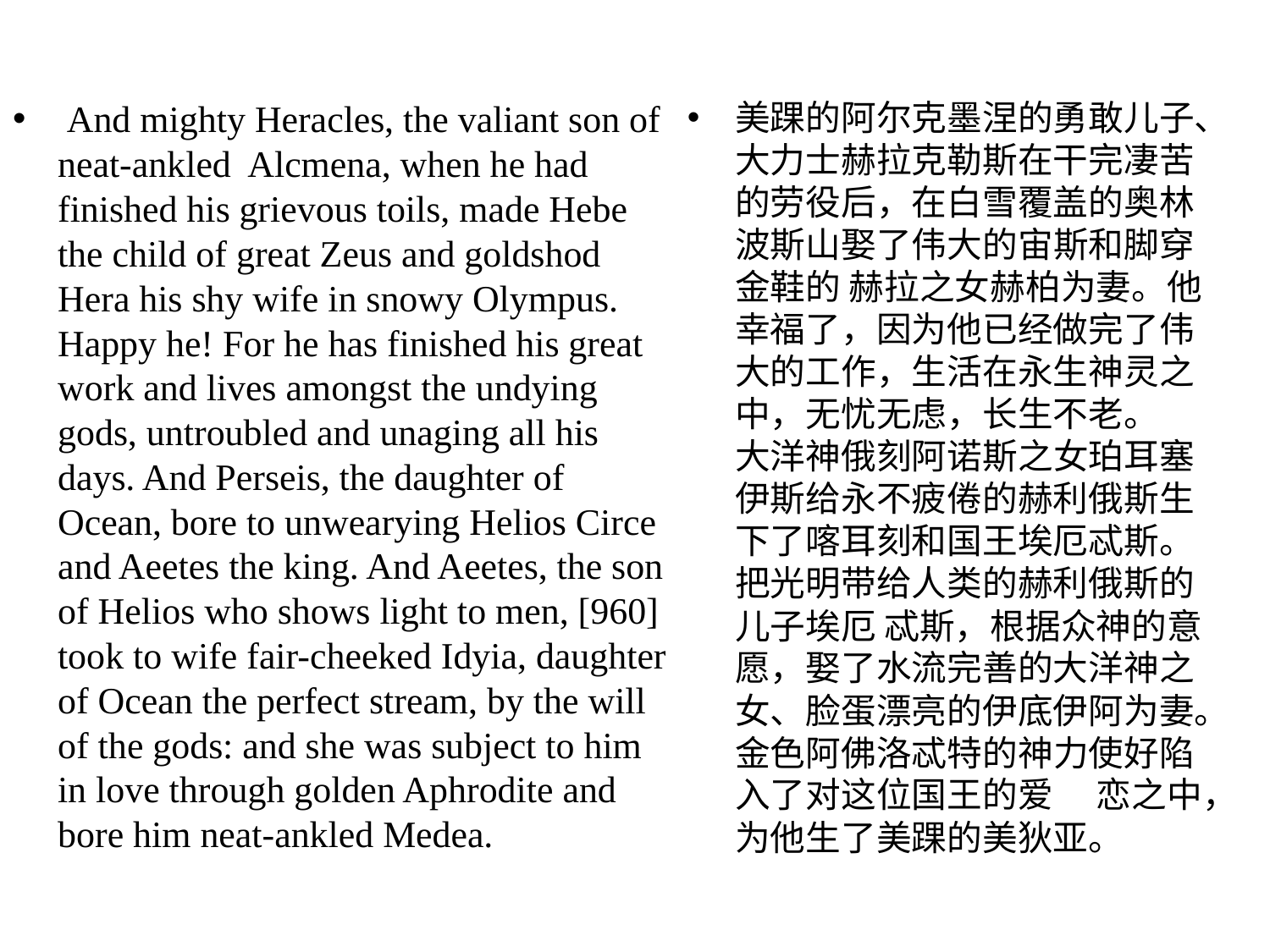

美踝的阿尔克墨涅的勇敢⼉⼦、⼤⼒⼠赫拉克勒斯在⼲完凄苦的劳役后，在⽩雪覆盖的奥林波斯⼭娶了伟⼤的宙斯和脚穿⾦鞋的 赫拉之⼥赫柏为妻。他幸福了，因为他已经做完了伟⼤的⼯作，⽣活在永⽣神灵之中，⽆忧⽆虑，长⽣不⽼。 　⼤洋神俄刻阿诺斯之⼥珀⽿塞伊斯给永不疲倦的赫利俄斯⽣下了喀⽿刻和国王埃厄忒斯。把光明带给⼈类的赫利俄斯的⼉⼦埃厄 忒斯，根据众神的意愿，娶了⽔流完善的⼤洋神之⼥、脸蛋漂亮的伊底伊阿为妻。⾦⾊阿佛洛忒特的神⼒使好陷⼊了对这位国王的爱 　恋之中，为他⽣了美踝的美狄亚。
 And mighty Heracles, the valiant son of neat-ankled  Alcmena, when he had finished his grievous toils, made Hebe the child of great Zeus and goldshod Hera his shy wife in snowy Olympus. Happy he! For he has finished his great work and lives amongst the undying gods, untroubled and unaging all his days. And Perseis, the daughter of Ocean, bore to unwearying Helios Circe and Aeetes the king. And Aeetes, the son of Helios who shows light to men, [960] took to wife fair-cheeked Idyia, daughter of Ocean the perfect stream, by the will of the gods: and she was subject to him in love through golden Aphrodite and bore him neat-ankled Medea.